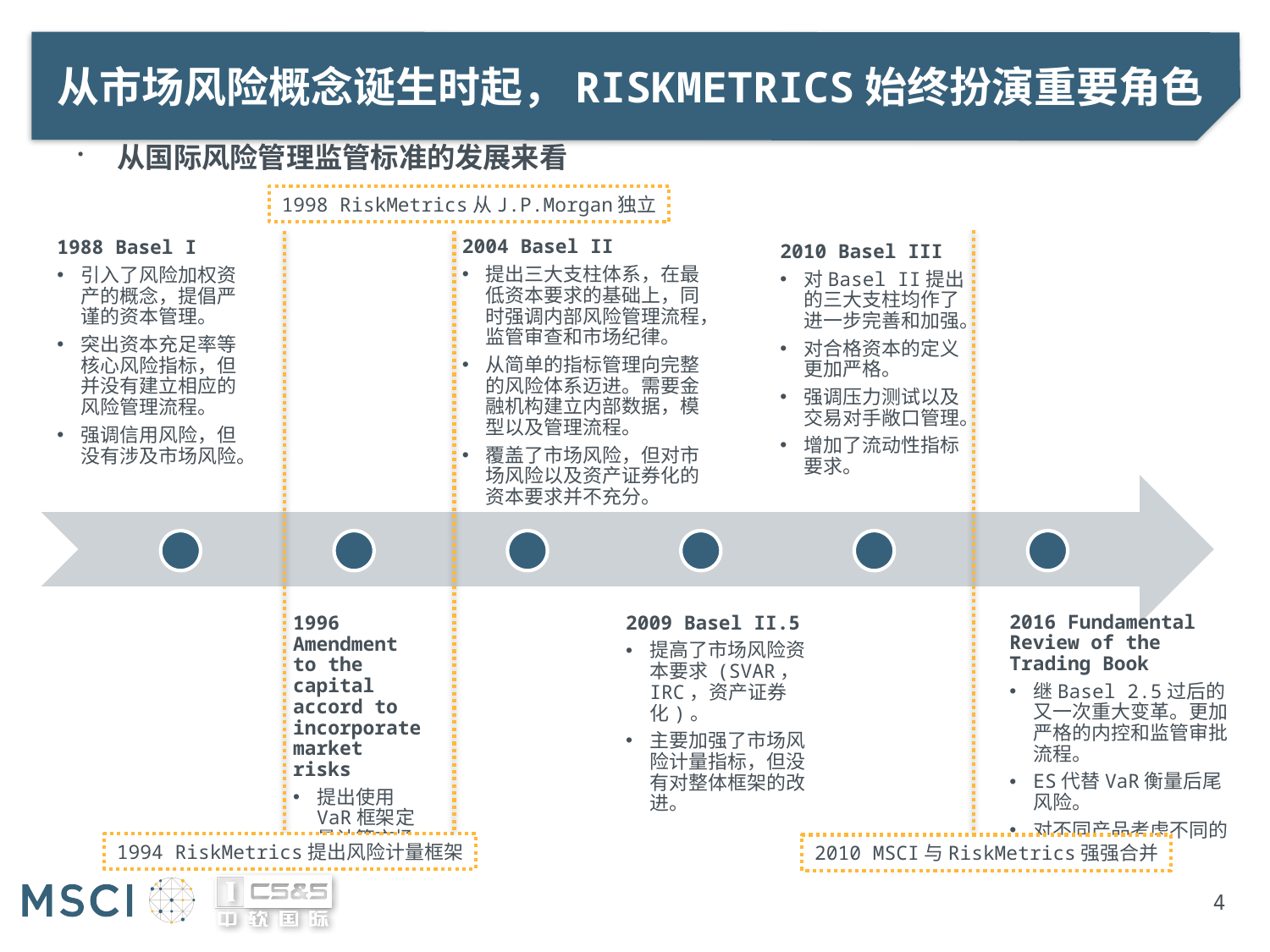

# 从市场风险概念诞生时起，RiskMetrics始终扮演重要角色
从国际风险管理监管标准的发展来看
1998 RiskMetrics从J.P.Morgan独立

1988 Basel I
引入了风险加权资产的概念，提倡严谨的资本管理。
突出资本充足率等核心风险指标，但并没有建立相应的风险管理流程。
强调信用风险，但没有涉及市场风险。
2010 Basel III
对Basel II提出的三大支柱均作了进一步完善和加强。
对合格资本的定义更加严格。
强调压力测试以及交易对手敞口管理。
增加了流动性指标要求。

2004 Basel II
提出三大支柱体系，在最低资本要求的基础上，同时强调内部风险管理流程，监管审查和市场纪律。
从简单的指标管理向完整的风险体系迈进。需要金融机构建立内部数据，模型以及管理流程。
覆盖了市场风险，但对市场风险以及资产证券化的资本要求并不充分。

2016 Fundamental Review of the Trading Book
继Basel 2.5过后的又一次重大变革。更加严格的内控和监管审批流程。
ES代替VaR衡量后尾风险。
对不同产品考虑不同的流动性区间。
2009 Basel II.5
提高了市场风险资本要求 (SVAR，IRC，资产证券化)。
主要加强了市场风险计量指标，但没有对整体框架的改进。

1996 Amendment to the capital accord to incorporate market risks
提出使用VaR框架定量计算市场风险。

1994 RiskMetrics提出风险计量框架
2010 MSCI与RiskMetrics强强合并
4